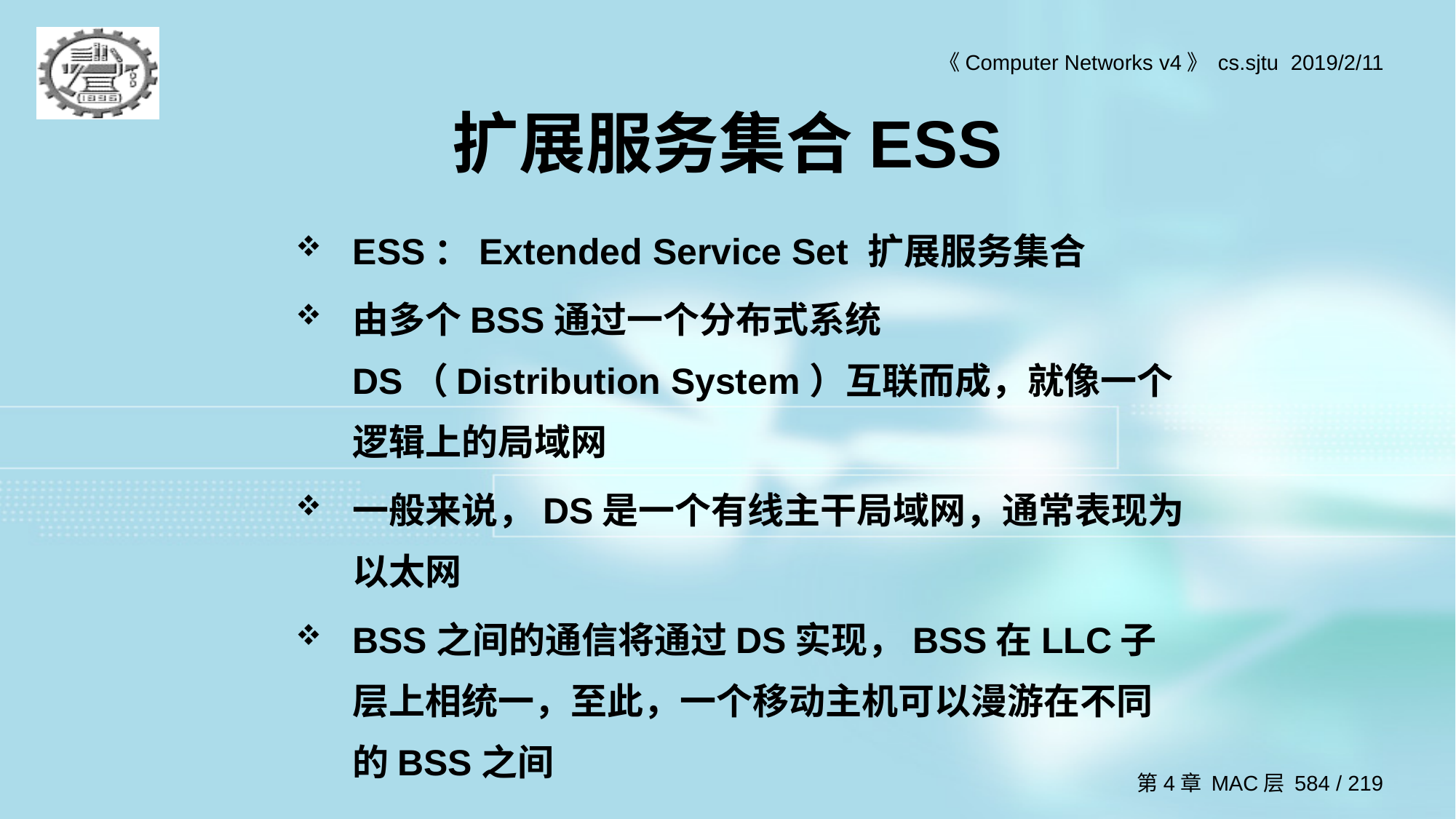

# 扩展服务集合ESS
ESS：Extended Service Set 扩展服务集合
由多个BSS通过一个分布式系统DS（Distribution System）互联而成，就像一个逻辑上的局域网
一般来说，DS是一个有线主干局域网，通常表现为以太网
BSS之间的通信将通过DS实现，BSS在LLC子层上相统一，至此，一个移动主机可以漫游在不同的BSS之间